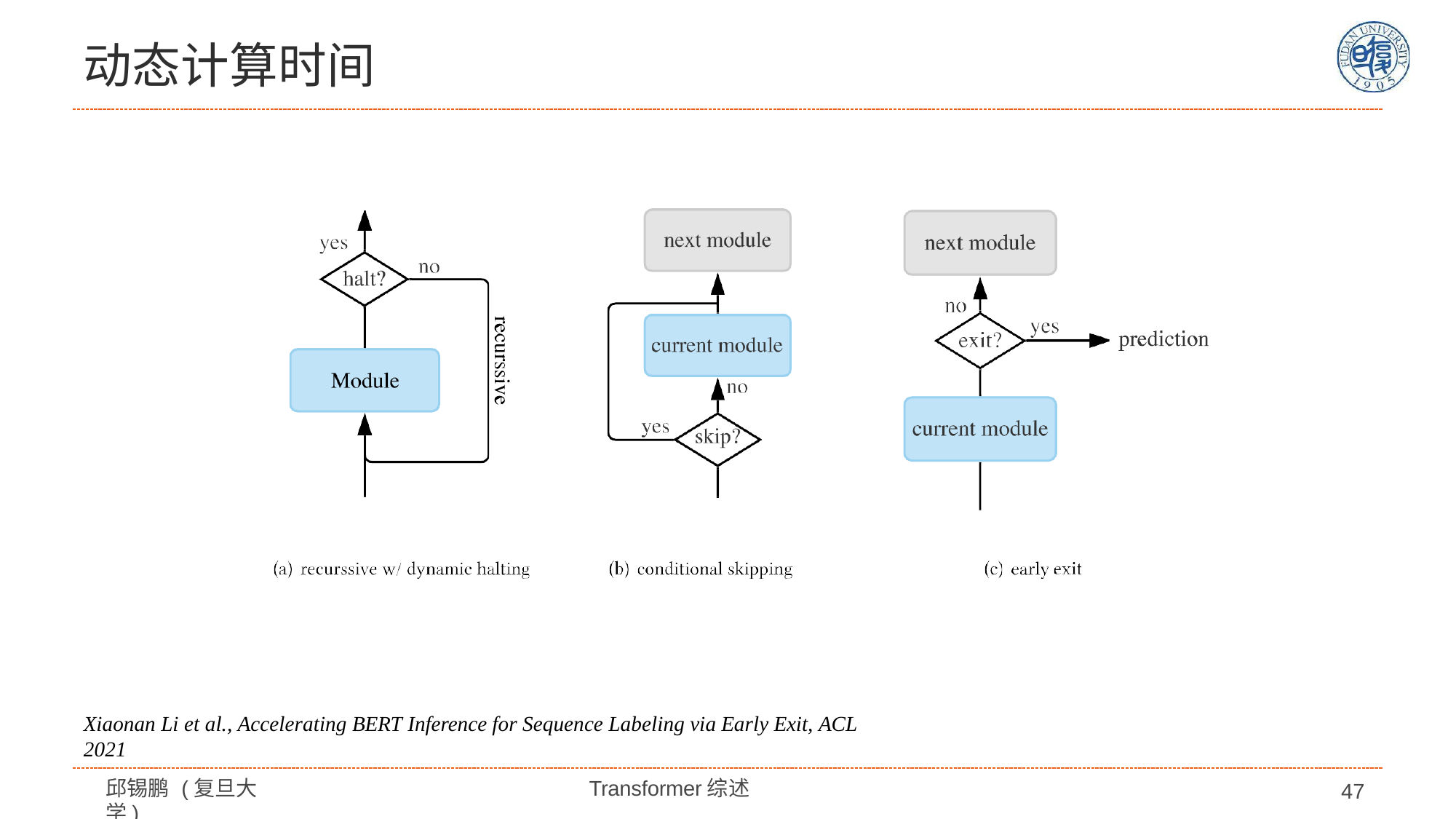

# 动态计算时间

Xiaonan Li et al., Accelerating BERT Inference for Sequence Labeling via Early Exit, ACL 2021
邱锡鹏 (复旦大学)
Transformer综述
47